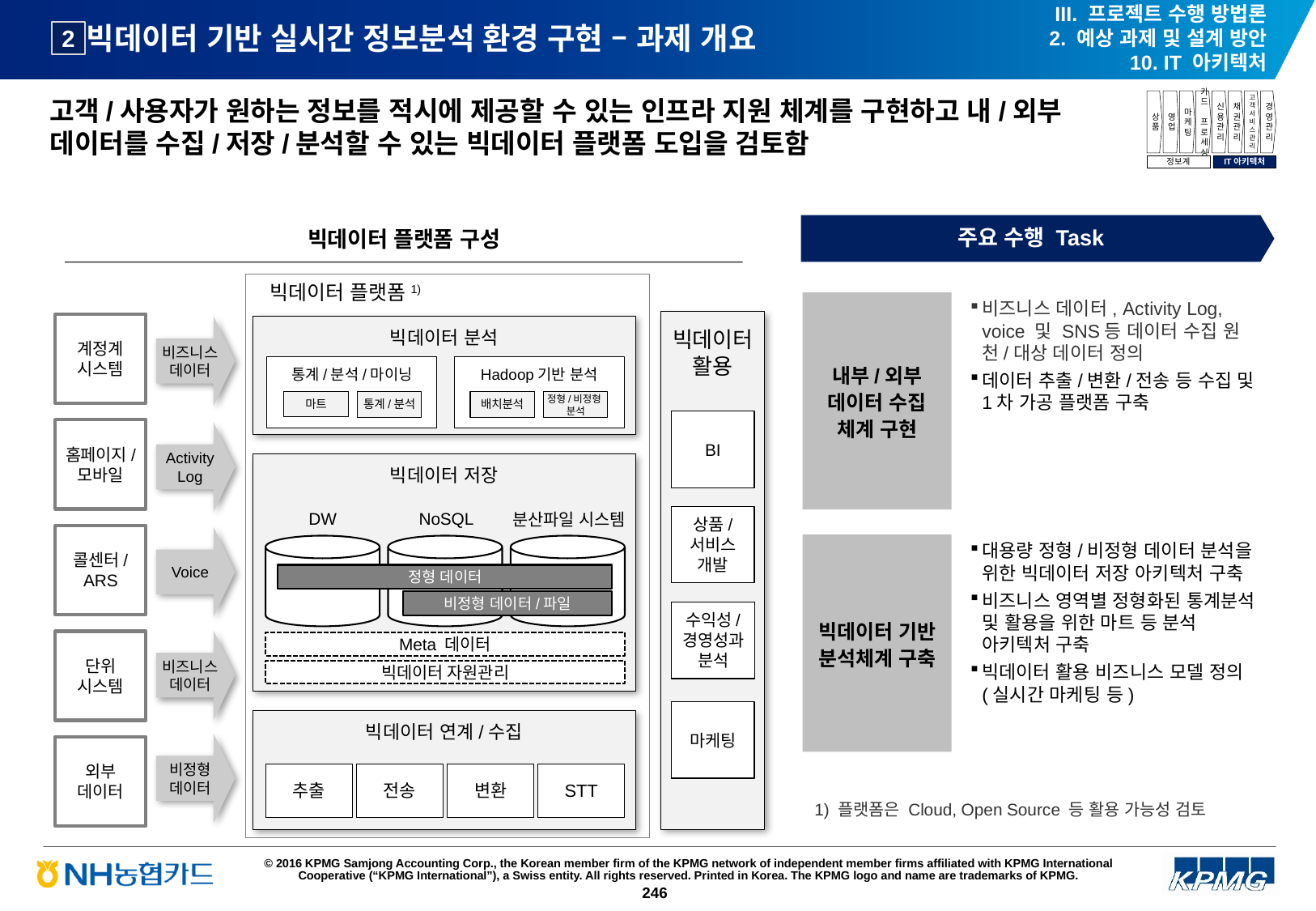

III. 프로젝트 수행 방법론
2. 예상 과제 및 설계 방안
10. IT 아키텍처
# 빅데이터 기반 실시간 정보분석 환경 구현 – 과제 개요
2
고객/사용자가 원하는 정보를 적시에 제공할 수 있는 인프라 지원 체계를 구현하고 내/외부 데이터를 수집/저장/분석할 수 있는 빅데이터 플랫폼 도입을 검토함
상품
영업
마케팅
카드
프로세싱
신용관리
채권관리
고객서비스관리
경영관리
정보계
IT아키텍처
빅데이터 플랫폼 구성

주요 수행 Task

빅데이터 플랫폼1)
빅데이터 활용

계정계 시스템
비즈니스
데이터
빅데이터 분석

통계/분석/마이닝

Hadoop기반 분석

마트
통계/분석
배치분석
정형/비정형
분석
빅데이터 저장

DW
NoSQL
분산파일 시스템

정형 데이터
비정형 데이터/파일
Meta 데이터
빅데이터 자원관리
빅데이터 연계/수집

추출
전송
변환
STT
BI
상품/
서비스
개발
수익성/
경영성과
분석
마케팅
홈페이지/
모바일
Activity
Log
콜센터/
ARS
Voice
비즈니스
데이터
단위
시스템
비정형
데이터
외부
데이터
내부/외부 데이터 수집 체계 구현
비즈니스 데이터, Activity Log, voice 및 SNS등 데이터 수집 원천/대상 데이터 정의
데이터 추출/변환/전송 등 수집 및 1차 가공 플랫폼 구축

빅데이터 기반 분석체계 구축
대용량 정형/비정형 데이터 분석을 위한 빅데이터 저장 아키텍처 구축
비즈니스 영역별 정형화된 통계분석 및 활용을 위한 마트 등 분석 아키텍처 구축
빅데이터 활용 비즈니스 모델 정의 (실시간 마케팅 등)
1) 플랫폼은 Cloud, Open Source 등 활용 가능성 검토